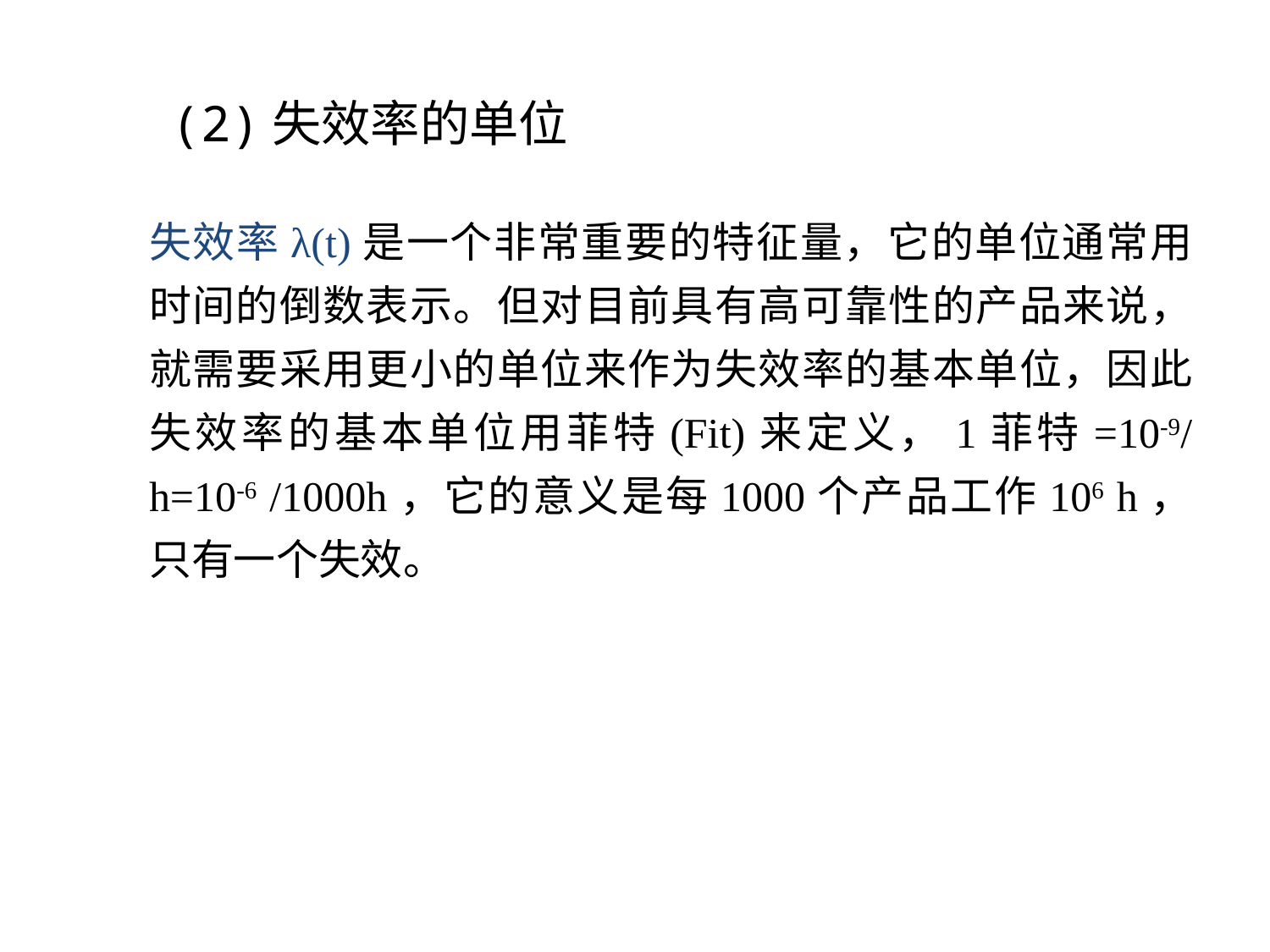

(2)失效率的单位
失效率λ(t)是一个非常重要的特征量，它的单位通常用时间的倒数表示。但对目前具有高可靠性的产品来说，就需要采用更小的单位来作为失效率的基本单位，因此失效率的基本单位用菲特(Fit)来定义，1菲特=10-9/h=10-6 /1000h，它的意义是每1000个产品工作106 h，只有一个失效。